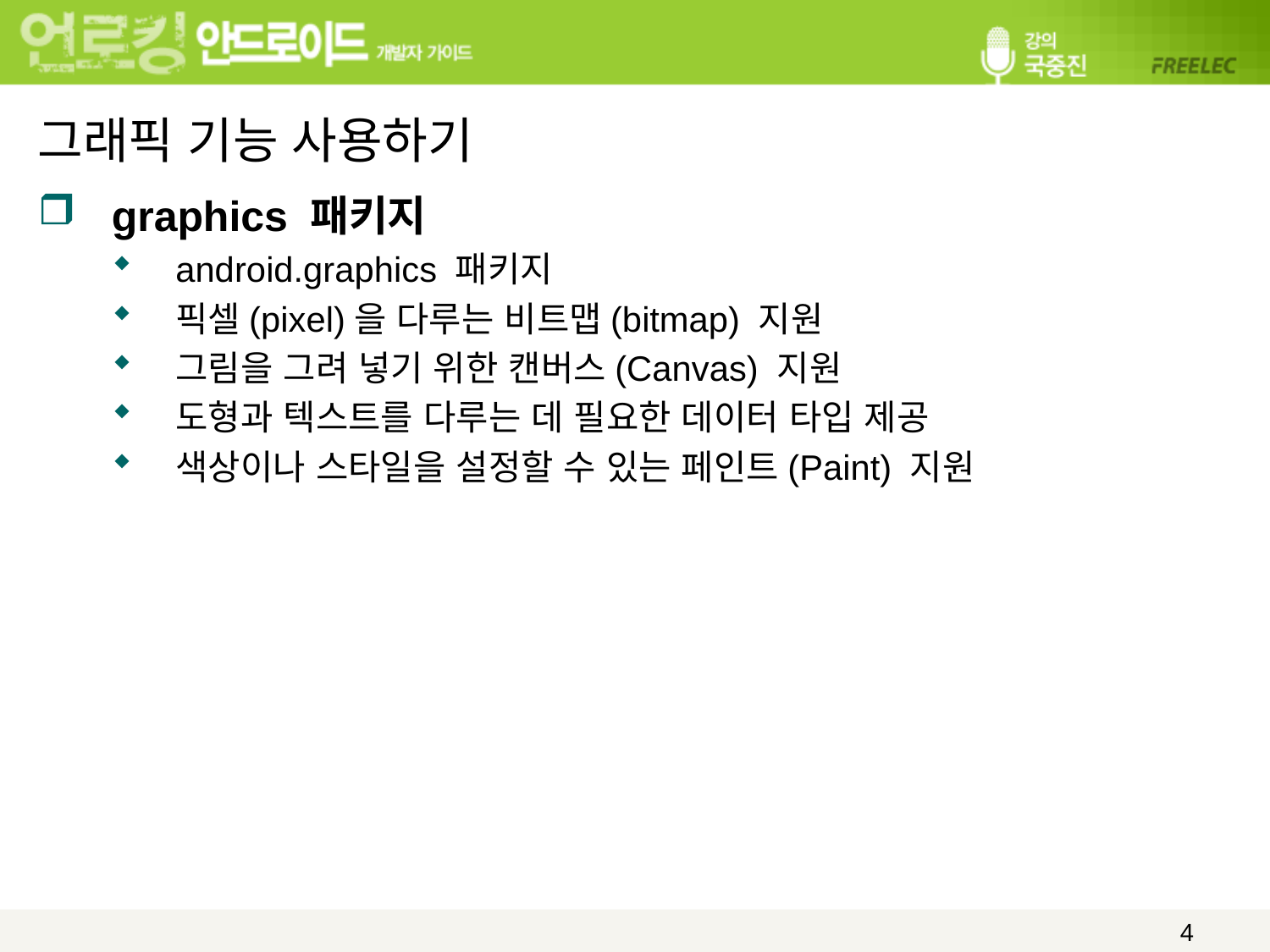

# 그래픽 기능 사용하기
graphics 패키지
android.graphics 패키지
픽셀(pixel)을 다루는 비트맵(bitmap) 지원
그림을 그려 넣기 위한 캔버스(Canvas) 지원
도형과 텍스트를 다루는 데 필요한 데이터 타입 제공
색상이나 스타일을 설정할 수 있는 페인트(Paint) 지원
4